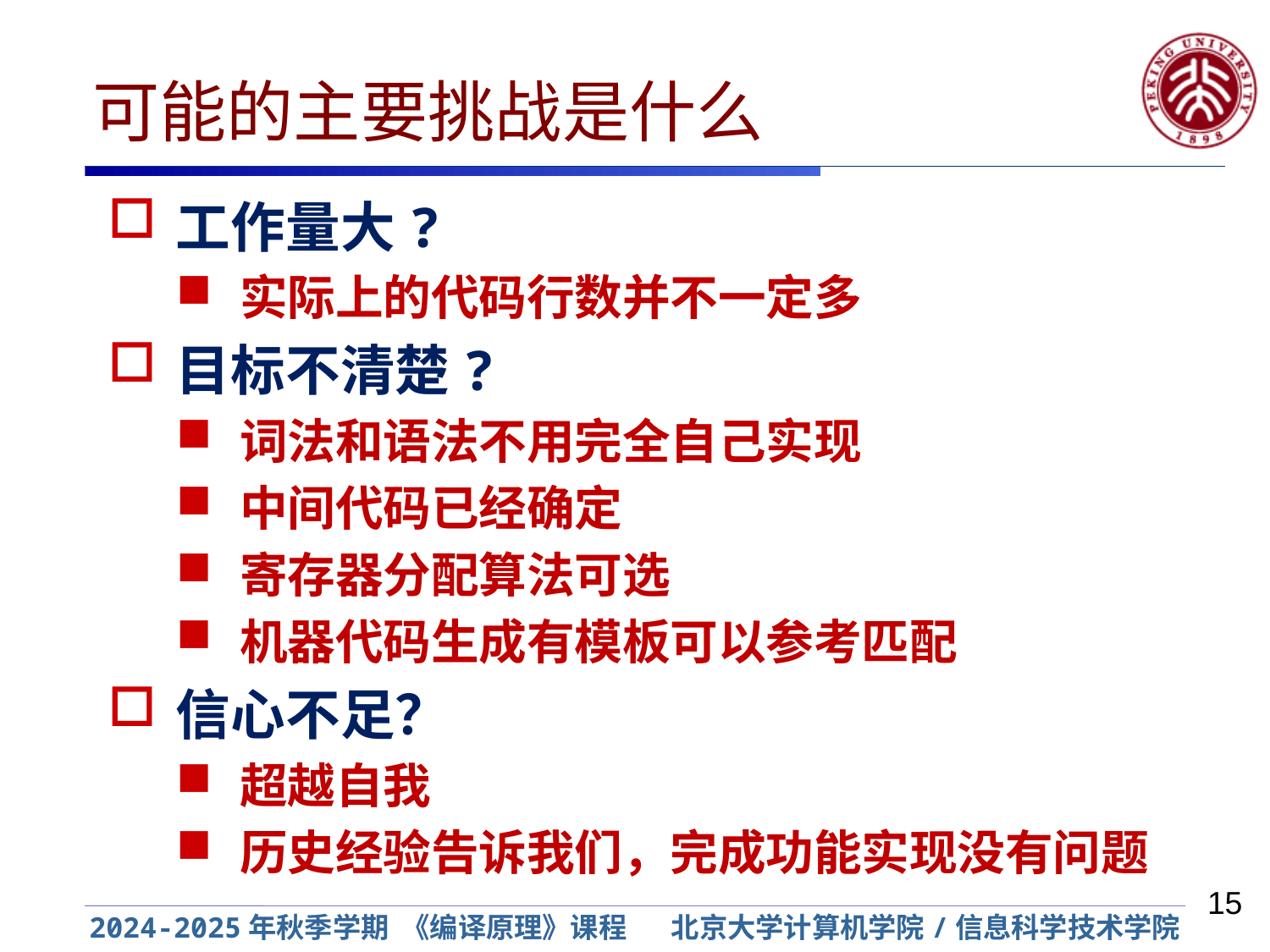

# 可能的主要挑战是什么
工作量大?
实际上的代码行数并不一定多
目标不清楚?
词法和语法不用完全自己实现
中间代码已经确定
寄存器分配算法可选
机器代码生成有模板可以参考匹配
信心不足？
超越自我
历史经验告诉我们，完成功能实现没有问题